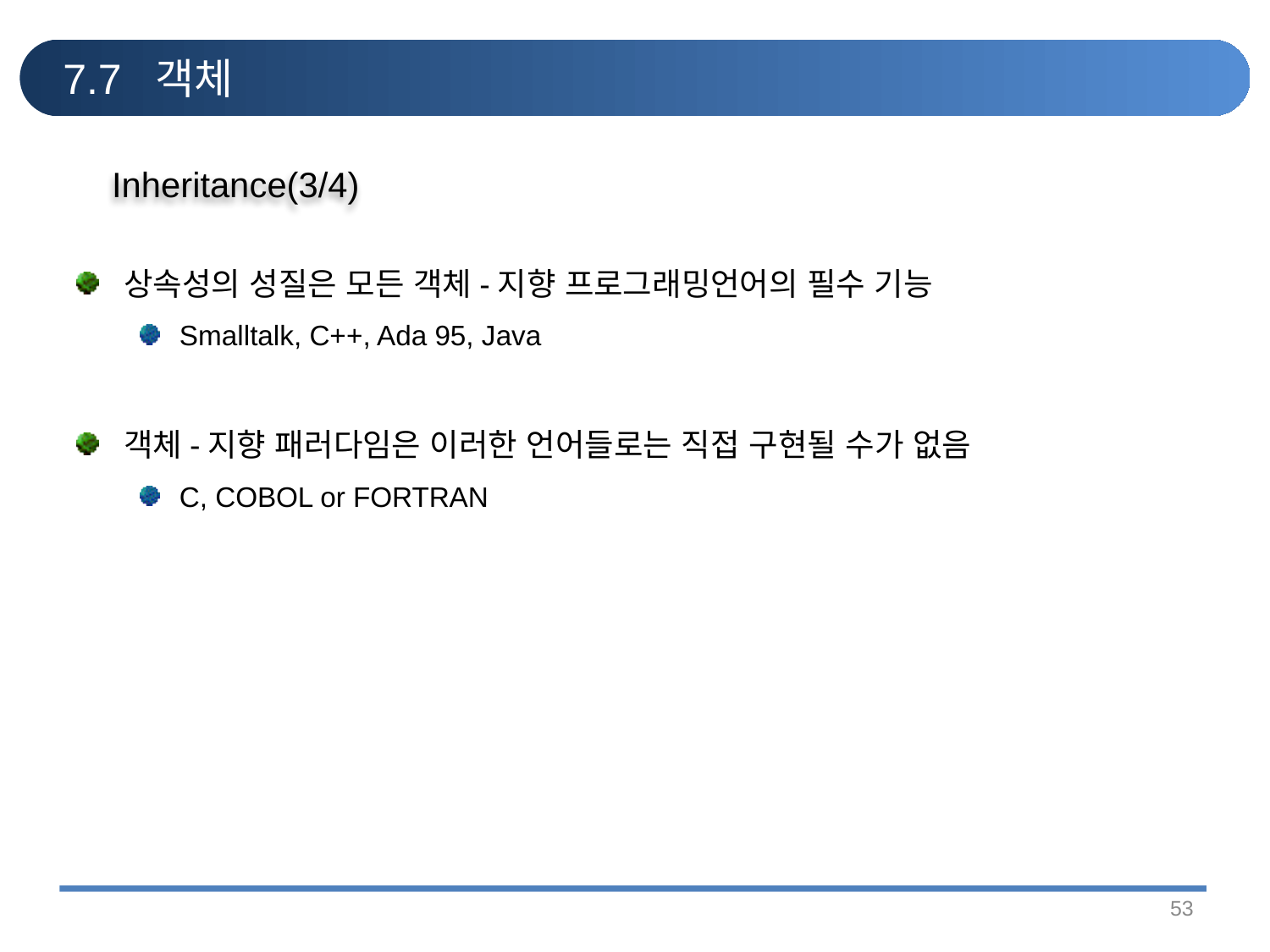

# 7.7  객체
Inheritance(3/4)
상속성의 성질은 모든 객체-지향 프로그래밍언어의 필수 기능
Smalltalk, C++, Ada 95, Java

객체-지향 패러다임은 이러한 언어들로는 직접 구현될 수가 없음
C, COBOL or FORTRAN
53